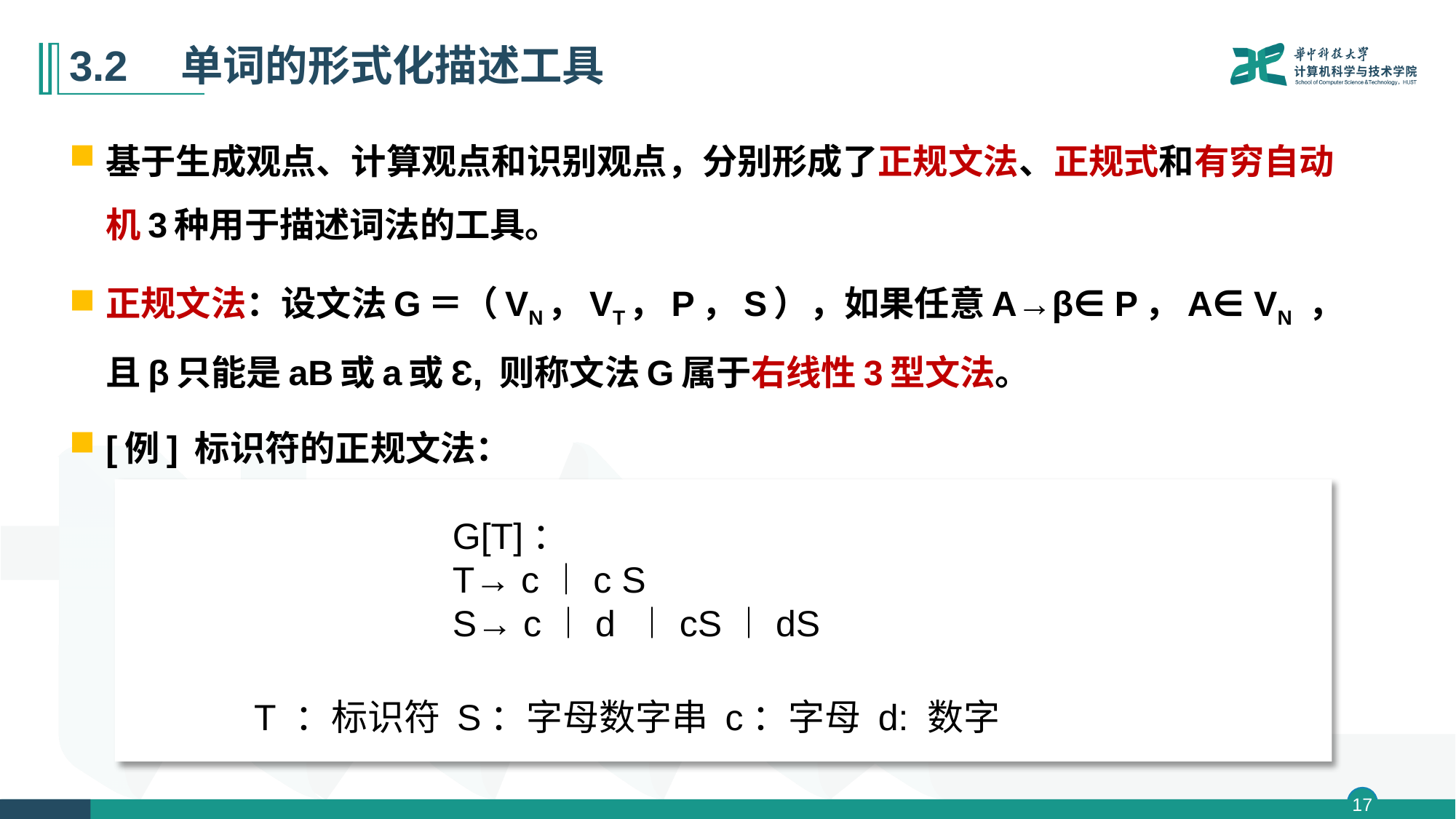

# 3.2　单词的形式化描述工具
基于生成观点、计算观点和识别观点，分别形成了正规文法、正规式和有穷自动机3种用于描述词法的工具。
正规文法：设文法G＝（VN，VT，P，S），如果任意A→β∈ P，A∈ VN ，且β只能是aB或a或Ɛ, 则称文法G属于右线性3型文法。
[例] 标识符的正规文法：

G[T]：
T→ c︱c S
S→ c︱d ︱cS︱dS

T ：标识符 S：字母数字串 c：字母 d: 数字